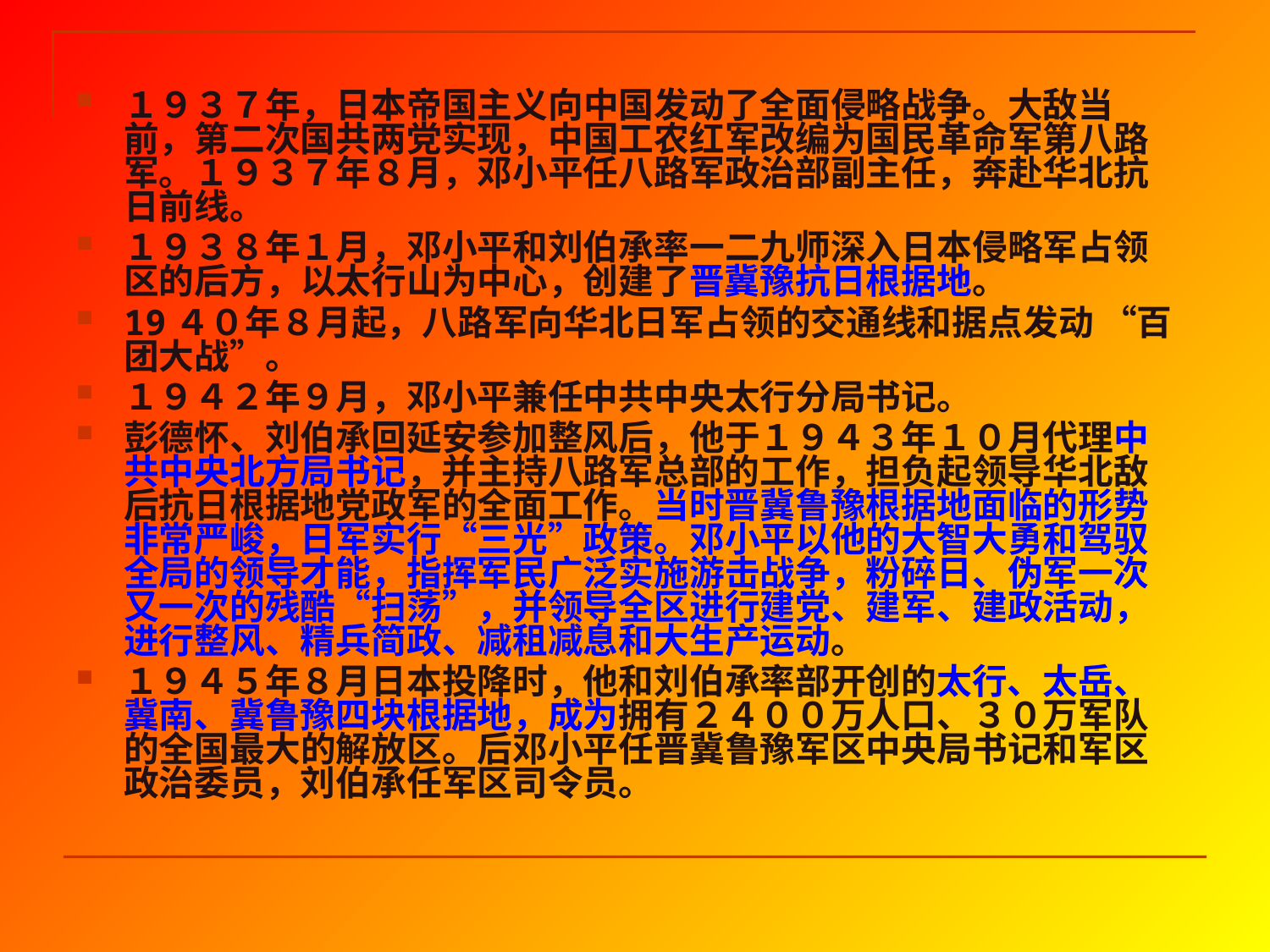

１９３７年，日本帝国主义向中国发动了全面侵略战争。大敌当前，第二次国共两党实现，中国工农红军改编为国民革命军第八路军。１９３７年８月，邓小平任八路军政治部副主任，奔赴华北抗日前线。
１９３８年１月，邓小平和刘伯承率一二九师深入日本侵略军占领区的后方，以太行山为中心，创建了晋冀豫抗日根据地。
19４０年８月起，八路军向华北日军占领的交通线和据点发动 “百团大战”。
１９４２年９月，邓小平兼任中共中央太行分局书记。
彭德怀、刘伯承回延安参加整风后，他于１９４３年１０月代理中共中央北方局书记，并主持八路军总部的工作，担负起领导华北敌后抗日根据地党政军的全面工作。当时晋冀鲁豫根据地面临的形势非常严峻，日军实行“三光”政策。邓小平以他的大智大勇和驾驭全局的领导才能，指挥军民广泛实施游击战争，粉碎日、伪军一次又一次的残酷“扫荡”，并领导全区进行建党、建军、建政活动，进行整风、精兵简政、减租减息和大生产运动。
１９４５年８月日本投降时，他和刘伯承率部开创的太行、太岳、冀南、冀鲁豫四块根据地，成为拥有２４００万人口、３０万军队的全国最大的解放区。后邓小平任晋冀鲁豫军区中央局书记和军区政治委员，刘伯承任军区司令员。